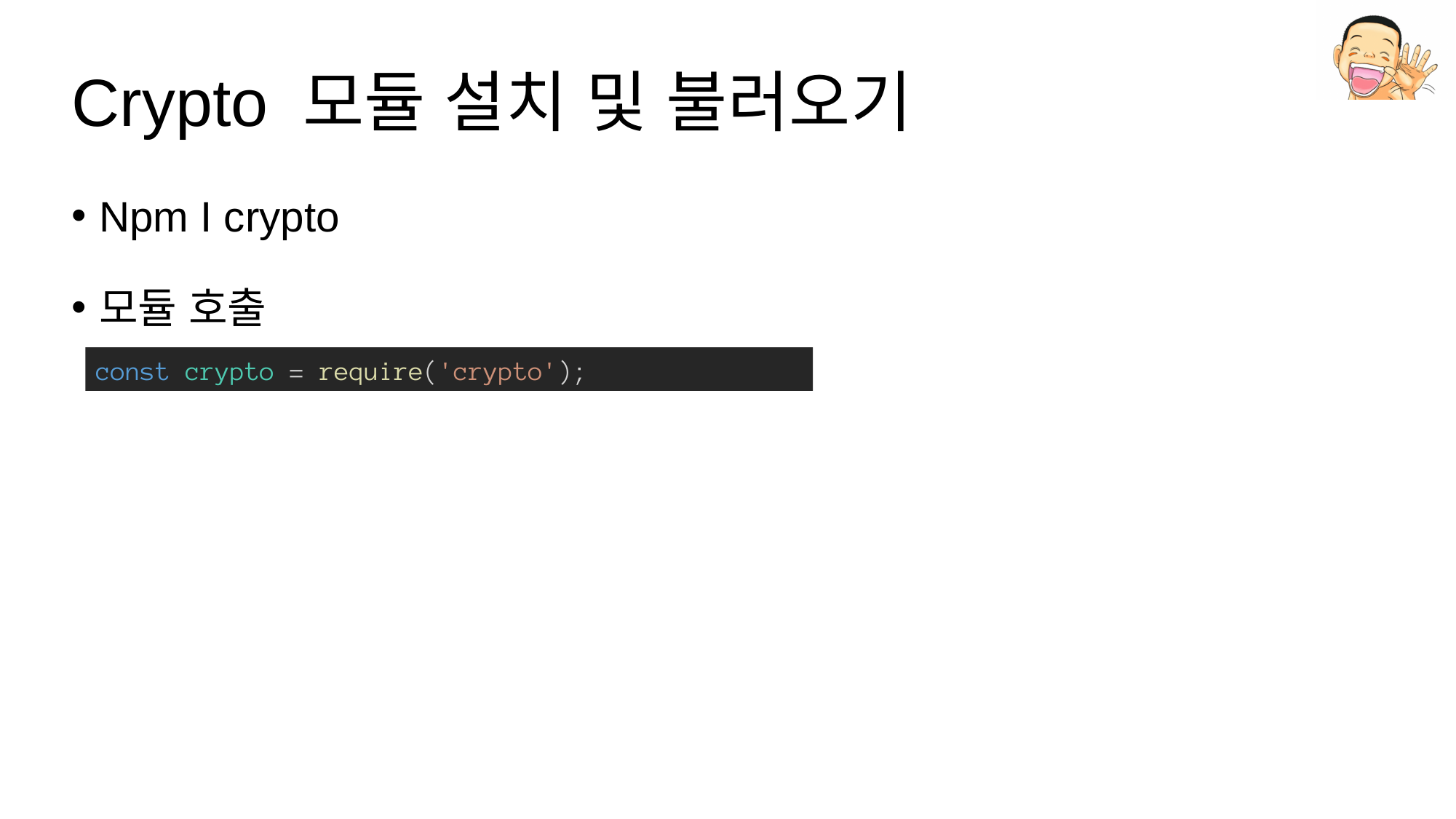

# Crypto 모듈 설치 및 불러오기
Npm I crypto
모듈 호출
const crypto = require('crypto');